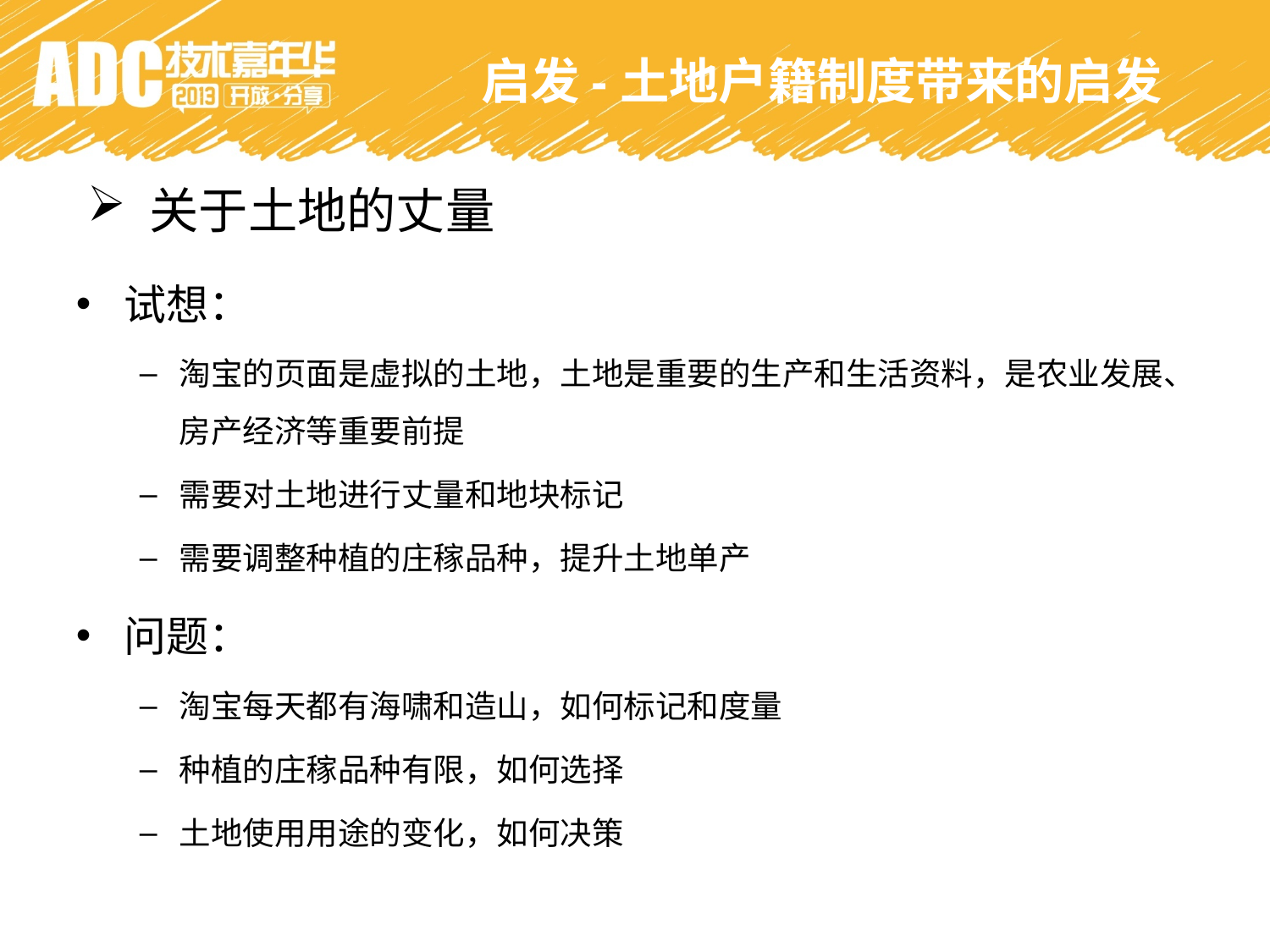

启发-土地户籍制度带来的启发
 关于土地的丈量
试想：
淘宝的页面是虚拟的土地，土地是重要的生产和生活资料，是农业发展、房产经济等重要前提
需要对土地进行丈量和地块标记
需要调整种植的庄稼品种，提升土地单产
问题：
淘宝每天都有海啸和造山，如何标记和度量
种植的庄稼品种有限，如何选择
土地使用用途的变化，如何决策